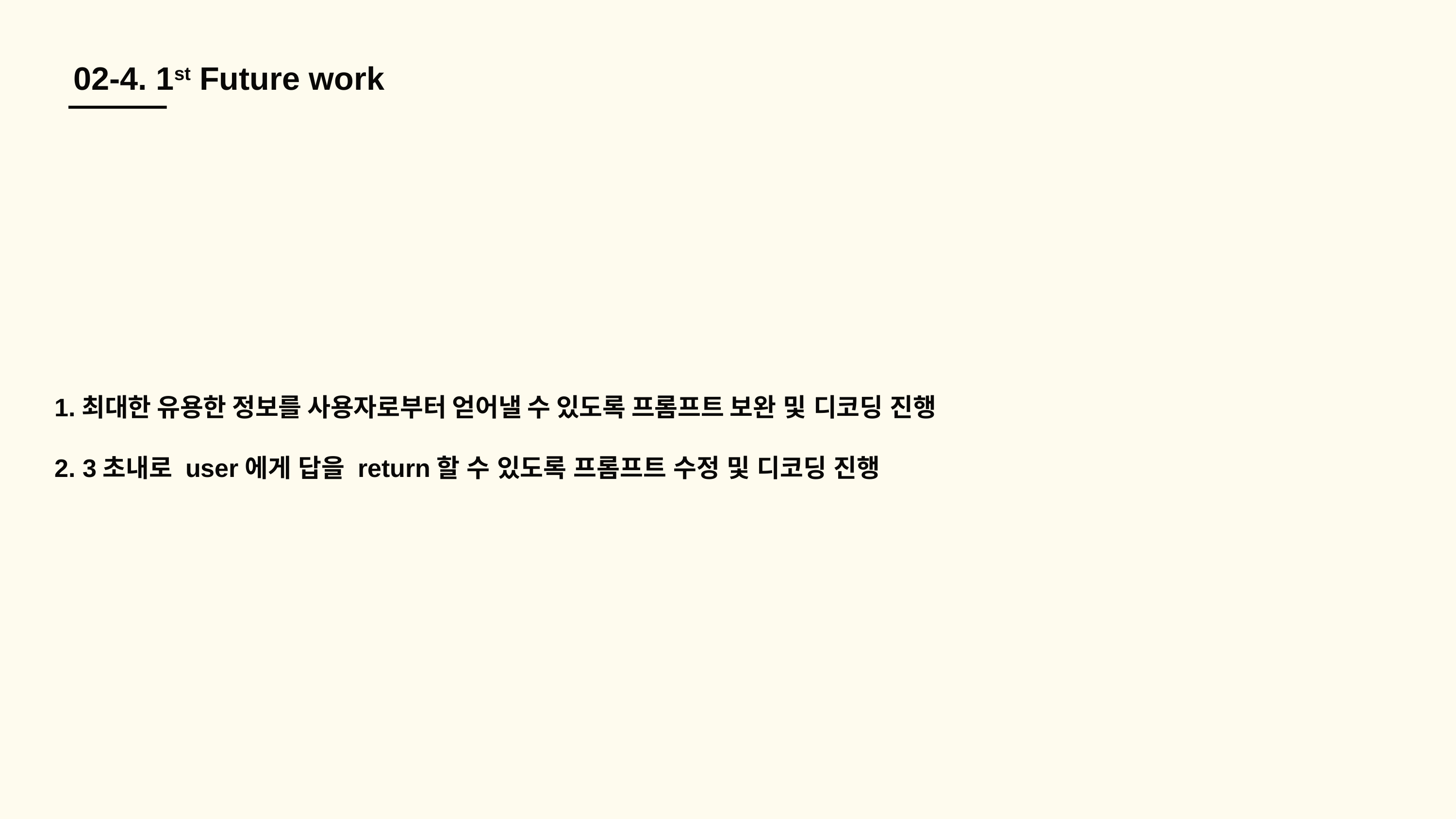

02-4. 1st Future work

1.최대한 유용한 정보를 사용자로부터 얻어낼 수 있도록 프롬프트 보완 및 디코딩 진행
2. 3초내로 user에게 답을 return할 수 있도록 프롬프트 수정 및 디코딩 진행